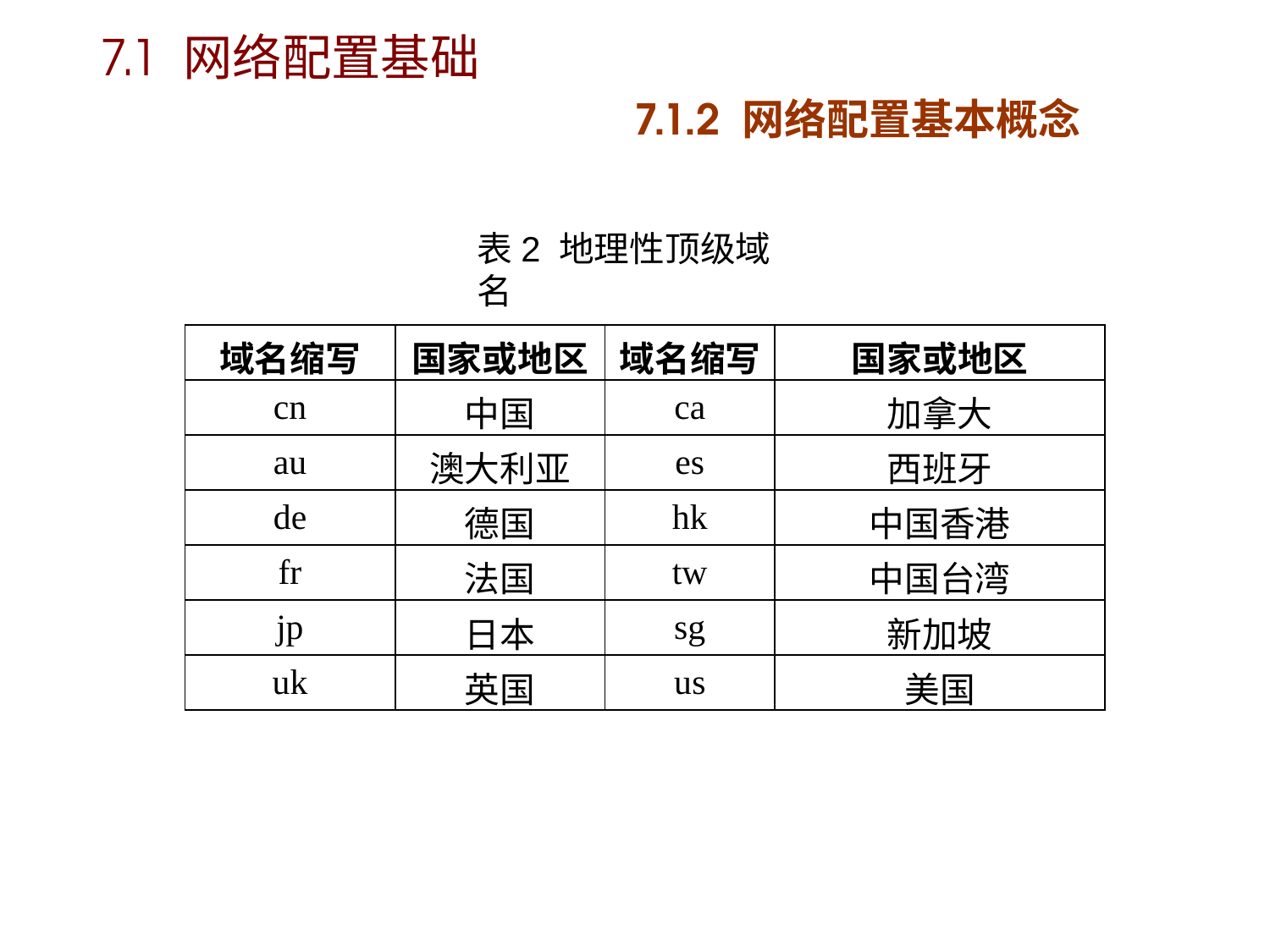

# 7.1 网络配置基础 7.1.2 网络配置基本概念
表2 地理性顶级域名
| 域名缩写 | 国家或地区 | 域名缩写 | 国家或地区 |
| --- | --- | --- | --- |
| cn | 中国 | ca | 加拿大 |
| au | 澳大利亚 | es | 西班牙 |
| de | 德国 | hk | 中国香港 |
| fr | 法国 | tw | 中国台湾 |
| jp | 日本 | sg | 新加坡 |
| uk | 英国 | us | 美国 |